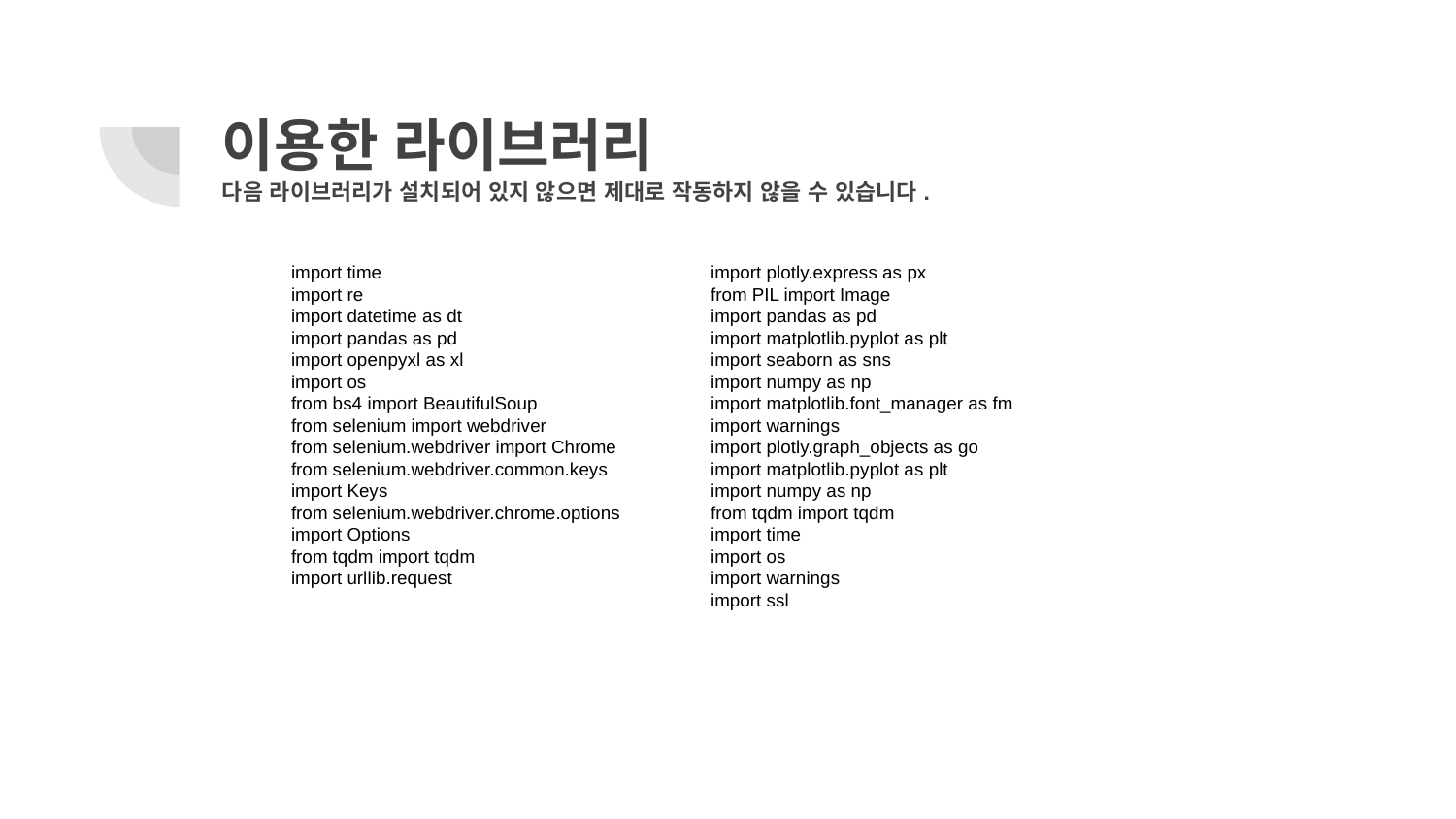

# 이용한 라이브러리
다음 라이브러리가 설치되어 있지 않으면 제대로 작동하지 않을 수 있습니다.
import time
import re
import datetime as dt
import pandas as pd
import openpyxl as xl
import os
from bs4 import BeautifulSoup
from selenium import webdriver
from selenium.webdriver import Chrome
from selenium.webdriver.common.keys import Keys
from selenium.webdriver.chrome.options import Options
from tqdm import tqdm
import urllib.request

import plotly.express as px
from PIL import Image
import pandas as pd
import matplotlib.pyplot as plt
import seaborn as sns
import numpy as np
import matplotlib.font_manager as fm
import warnings
import plotly.graph_objects as go
import matplotlib.pyplot as plt
import numpy as np
from tqdm import tqdm
import time
import os
import warnings
import ssl